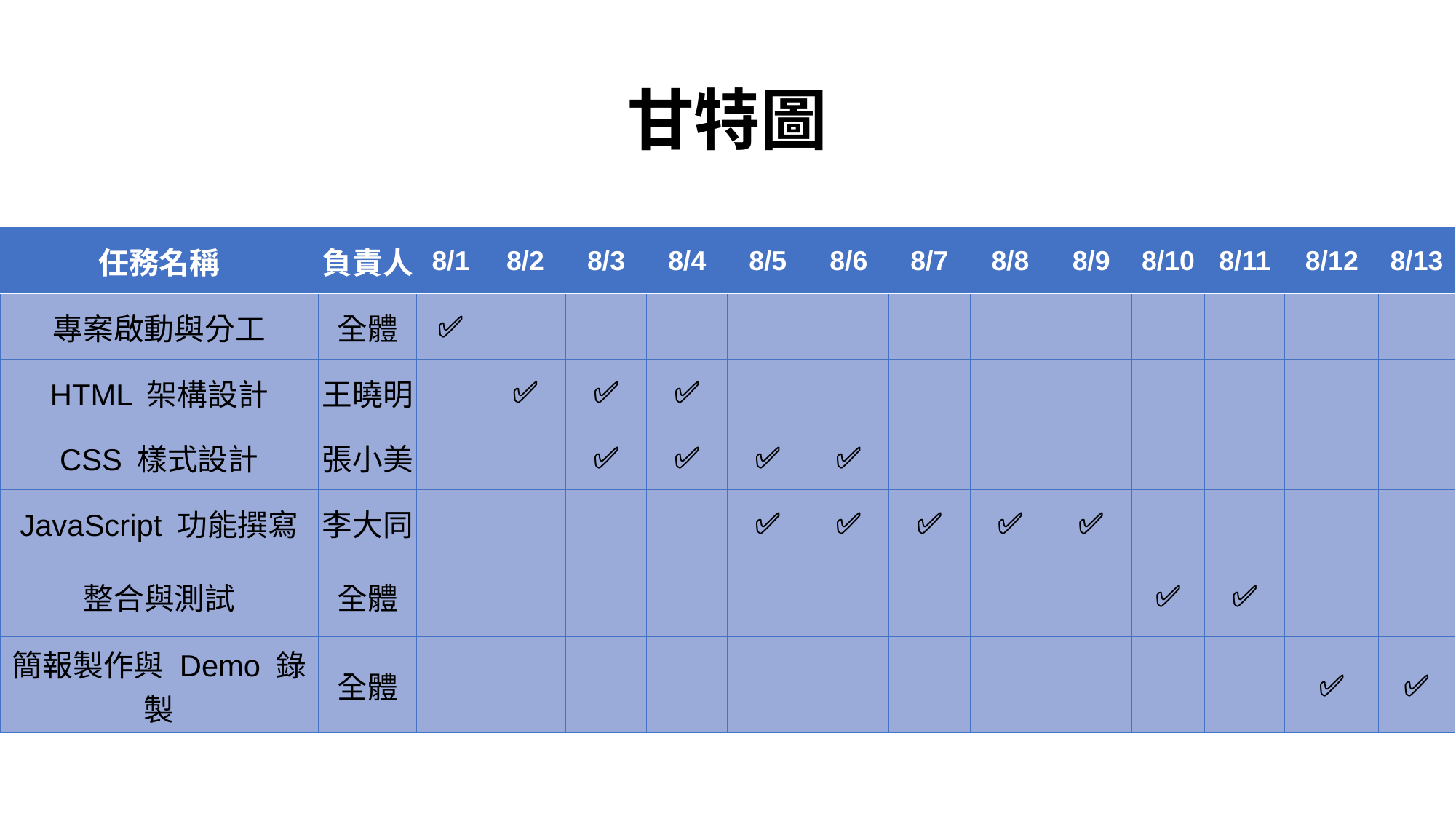

# 甘特圖
| 任務名稱 | 負責人 | 8/1 | 8/2 | 8/3 | 8/4 | 8/5 | 8/6 | 8/7 | 8/8 | 8/9 | 8/10 | 8/11 | 8/12 | 8/13 |
| --- | --- | --- | --- | --- | --- | --- | --- | --- | --- | --- | --- | --- | --- | --- |
| 專案啟動與分工 | 全體 | ✅ |  |  |  |  |  |  |  |  |  |  |  |  |
| HTML 架構設計 | 王曉明 |  | ✅ | ✅ | ✅ |  |  |  |  |  |  |  |  |  |
| CSS 樣式設計 | 張小美 |  |  | ✅ | ✅ | ✅ | ✅ |  |  |  |  |  |  |  |
| JavaScript 功能撰寫 | 李大同 |  |  |  |  | ✅ | ✅ | ✅ | ✅ | ✅ |  |  |  |  |
| 整合與測試 | 全體 |  |  |  |  |  |  |  |  |  | ✅ | ✅ |  |  |
| 簡報製作與 Demo 錄製 | 全體 |  |  |  |  |  |  |  |  |  |  |  | ✅ | ✅ |